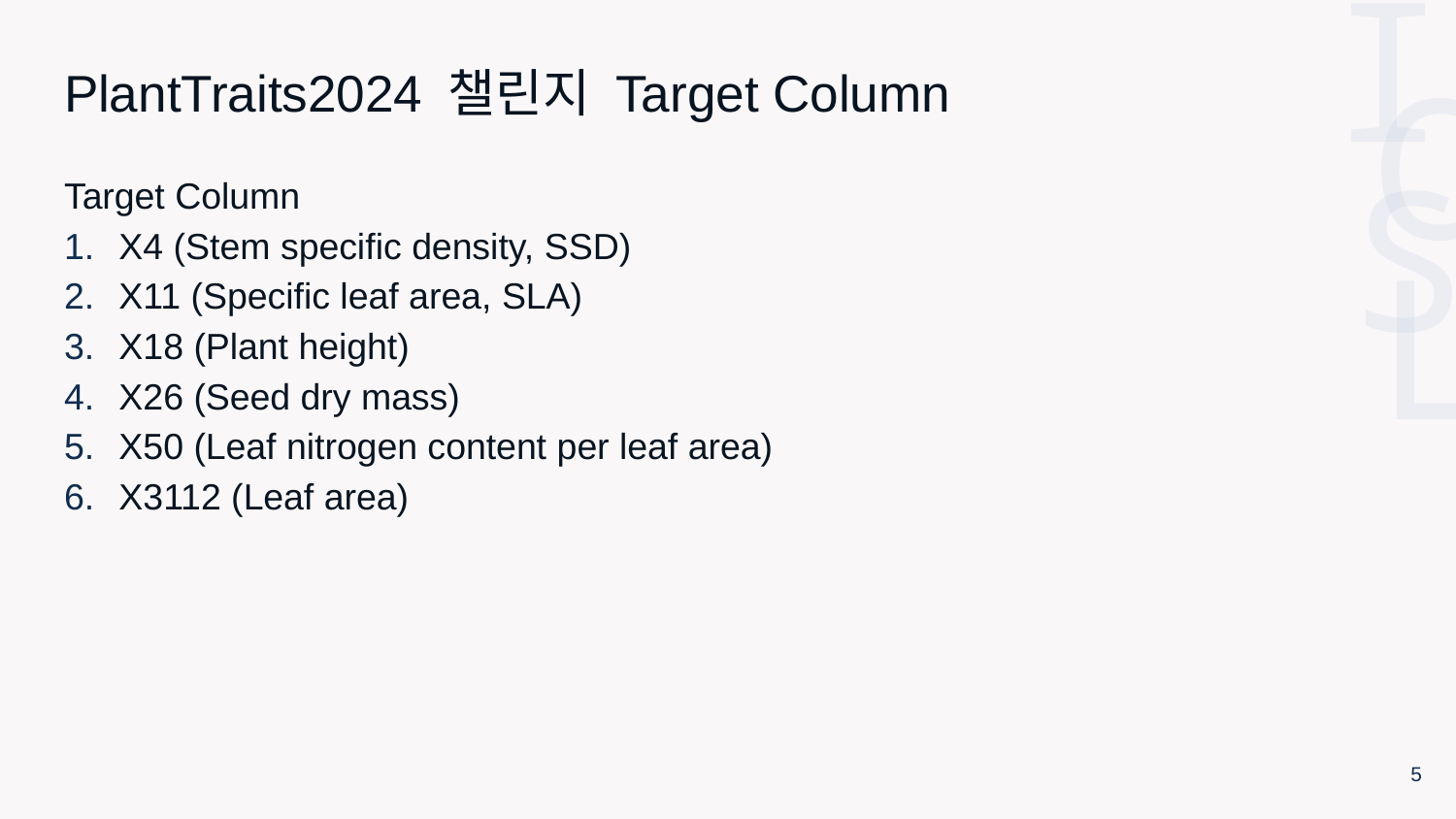

# PlantTraits2024 챌린지 Target Column
Target Column
X4 (Stem specific density, SSD)
X11 (Specific leaf area, SLA)
X18 (Plant height)
X26 (Seed dry mass)
X50 (Leaf nitrogen content per leaf area)
X3112 (Leaf area)
5